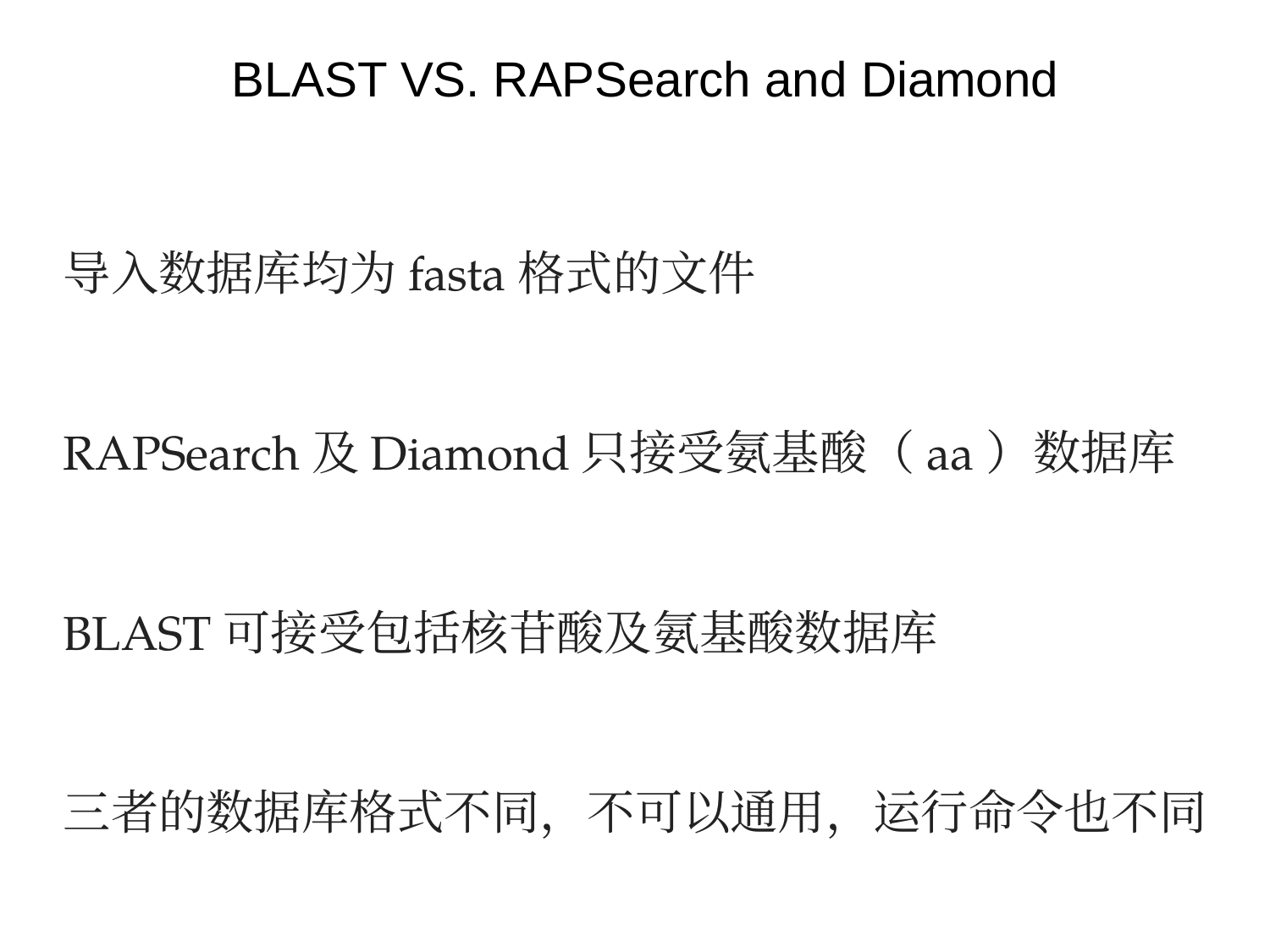

BLAST VS. RAPSearch and Diamond
导入数据库均为fasta格式的文件

RAPSearch及Diamond只接受氨基酸（aa）数据库

BLAST可接受包括核苷酸及氨基酸数据库

三者的数据库格式不同，不可以通用，运行命令也不同